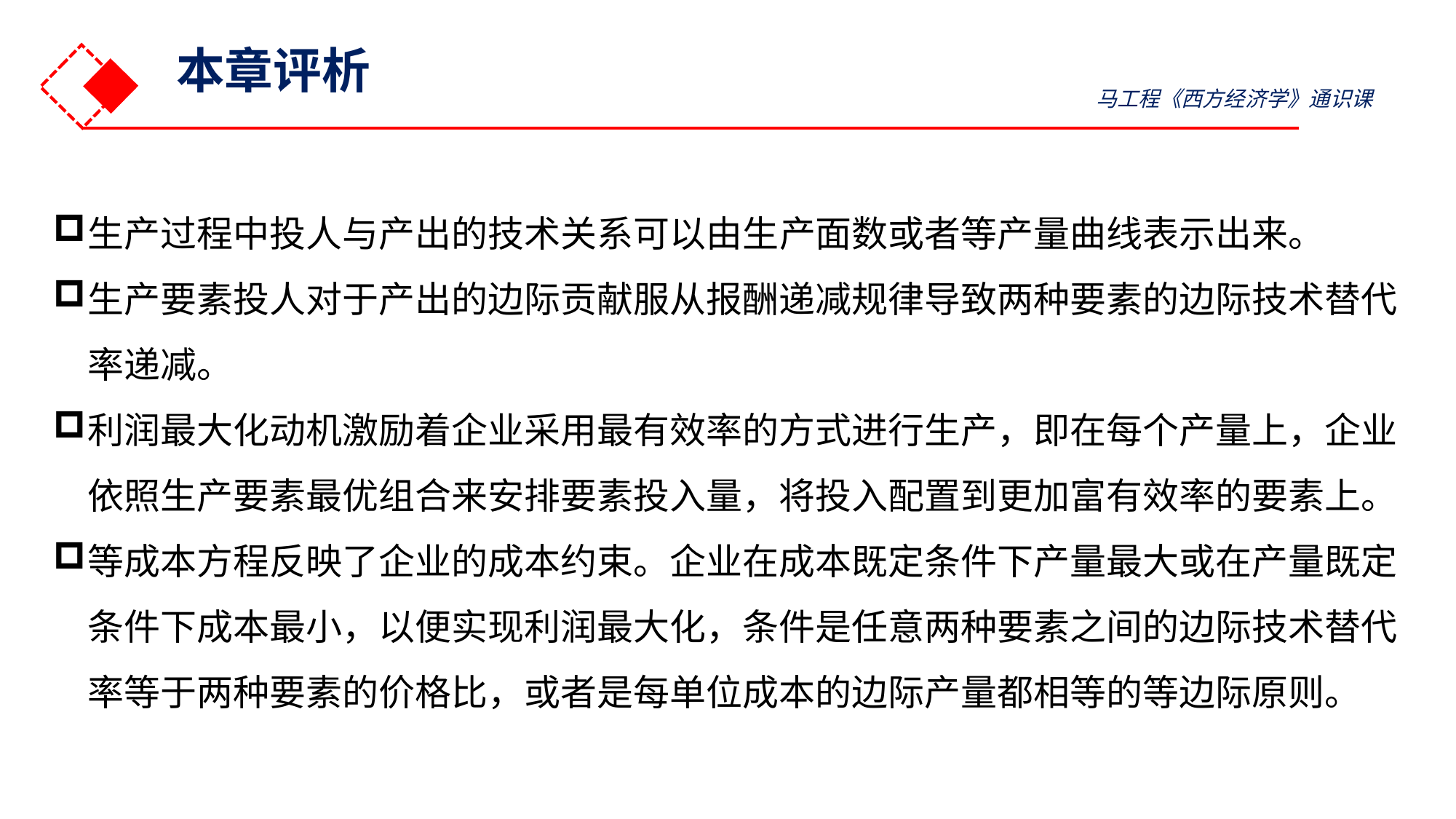

本章评析

马工程《西方经济学》通识课
生产过程中投人与产出的技术关系可以由生产面数或者等产量曲线表示出来。
生产要素投人对于产出的边际贡献服从报酬递减规律导致两种要素的边际技术替代率递减。
利润最大化动机激励着企业采用最有效率的方式进行生产，即在每个产量上，企业依照生产要素最优组合来安排要素投入量，将投入配置到更加富有效率的要素上。
等成本方程反映了企业的成本约束。企业在成本既定条件下产量最大或在产量既定条件下成本最小，以便实现利润最大化，条件是任意两种要素之间的边际技术替代率等于两种要素的价格比，或者是每单位成本的边际产量都相等的等边际原则。